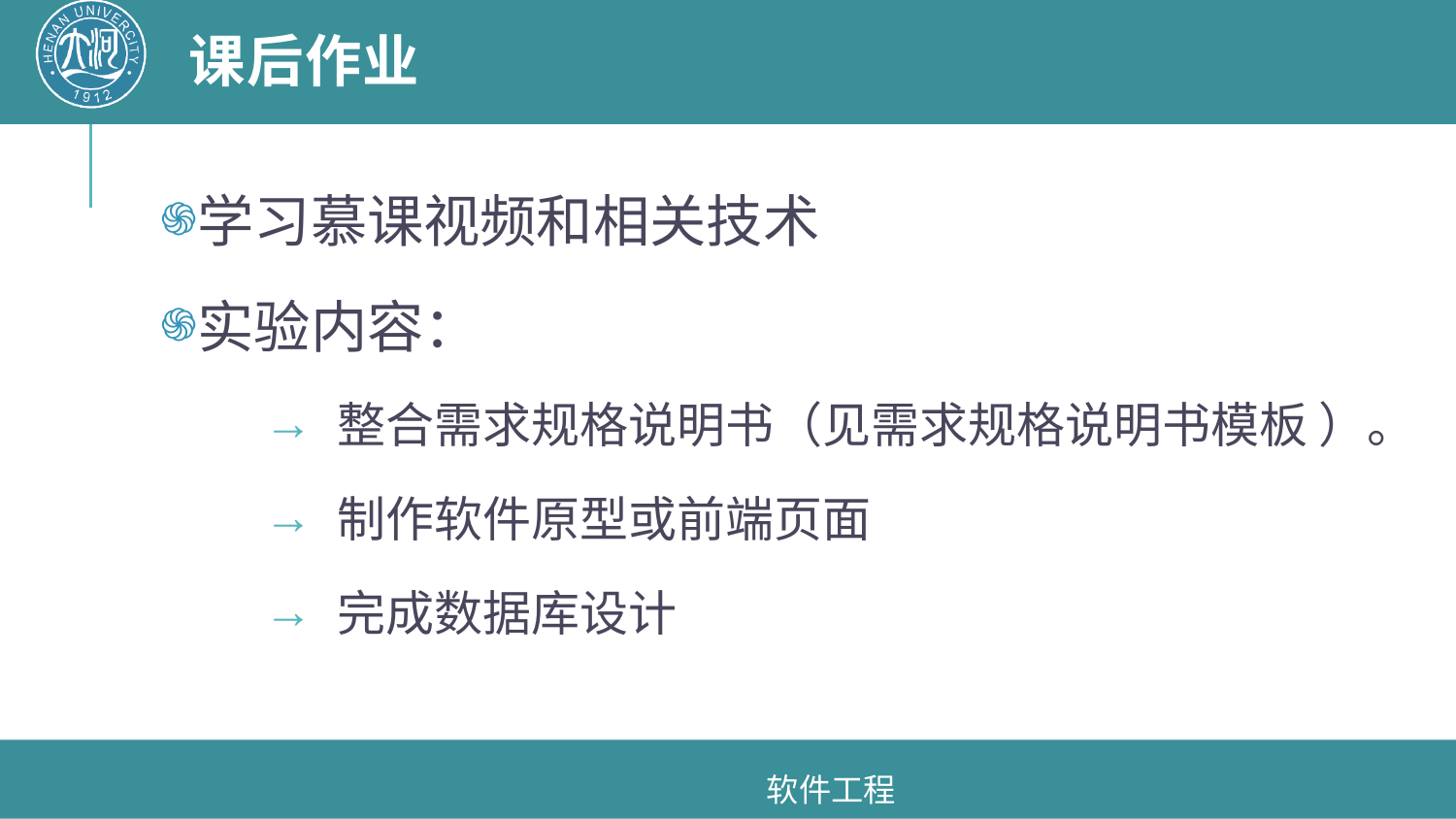

# 课后作业
学习慕课视频和相关技术
实验内容：
整合需求规格说明书（见需求规格说明书模板 ）。
制作软件原型或前端页面
完成数据库设计

软件工程
213